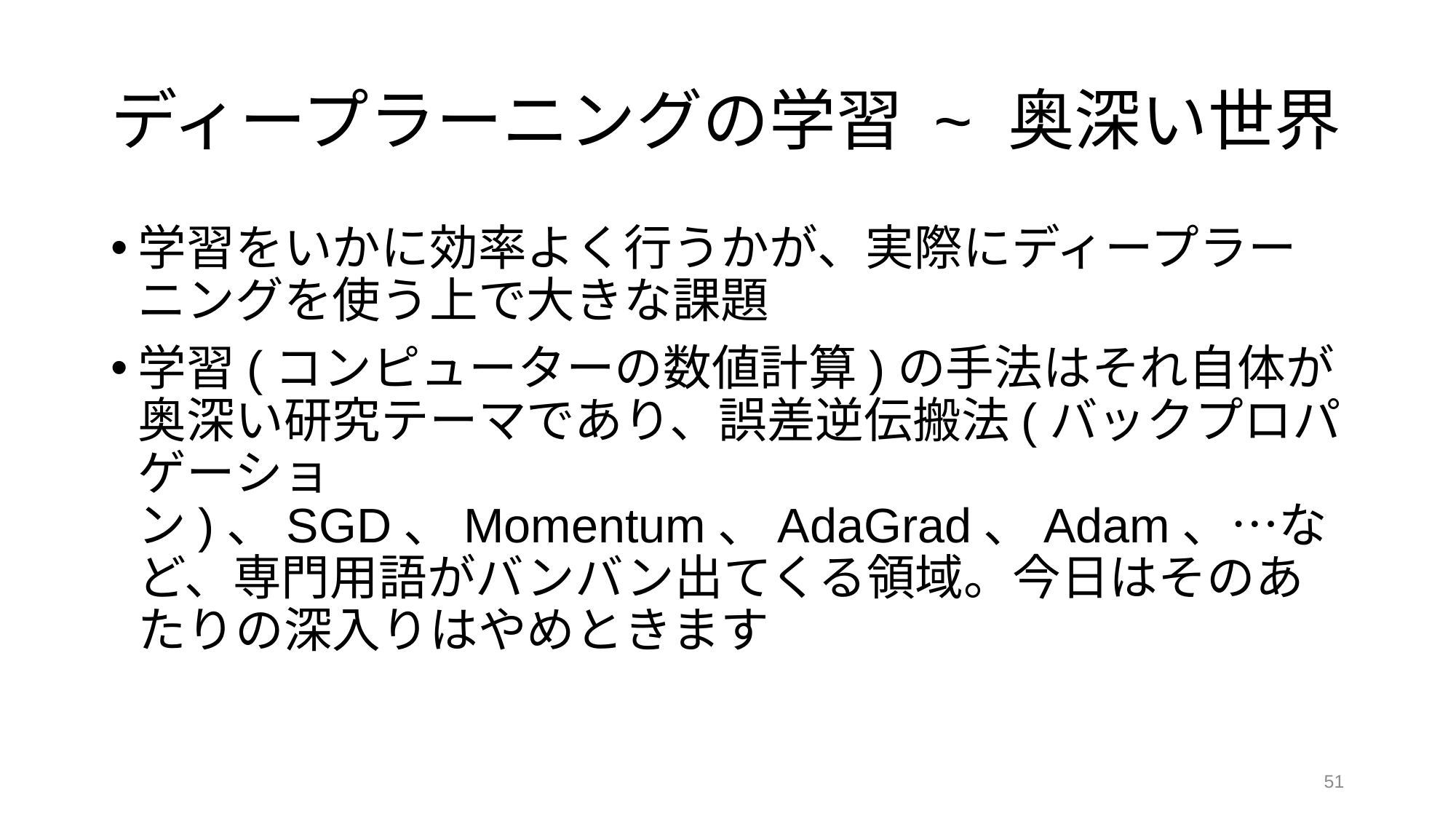

# ディープラーニングの学習 ~ 奥深い世界
学習をいかに効率よく行うかが、実際にディープラーニングを使う上で大きな課題
学習(コンピューターの数値計算)の手法はそれ自体が奥深い研究テーマであり、誤差逆伝搬法(バックプロパゲーション)、SGD、Momentum、AdaGrad、Adam、…など、専門用語がバンバン出てくる領域。今日はそのあたりの深入りはやめときます

51